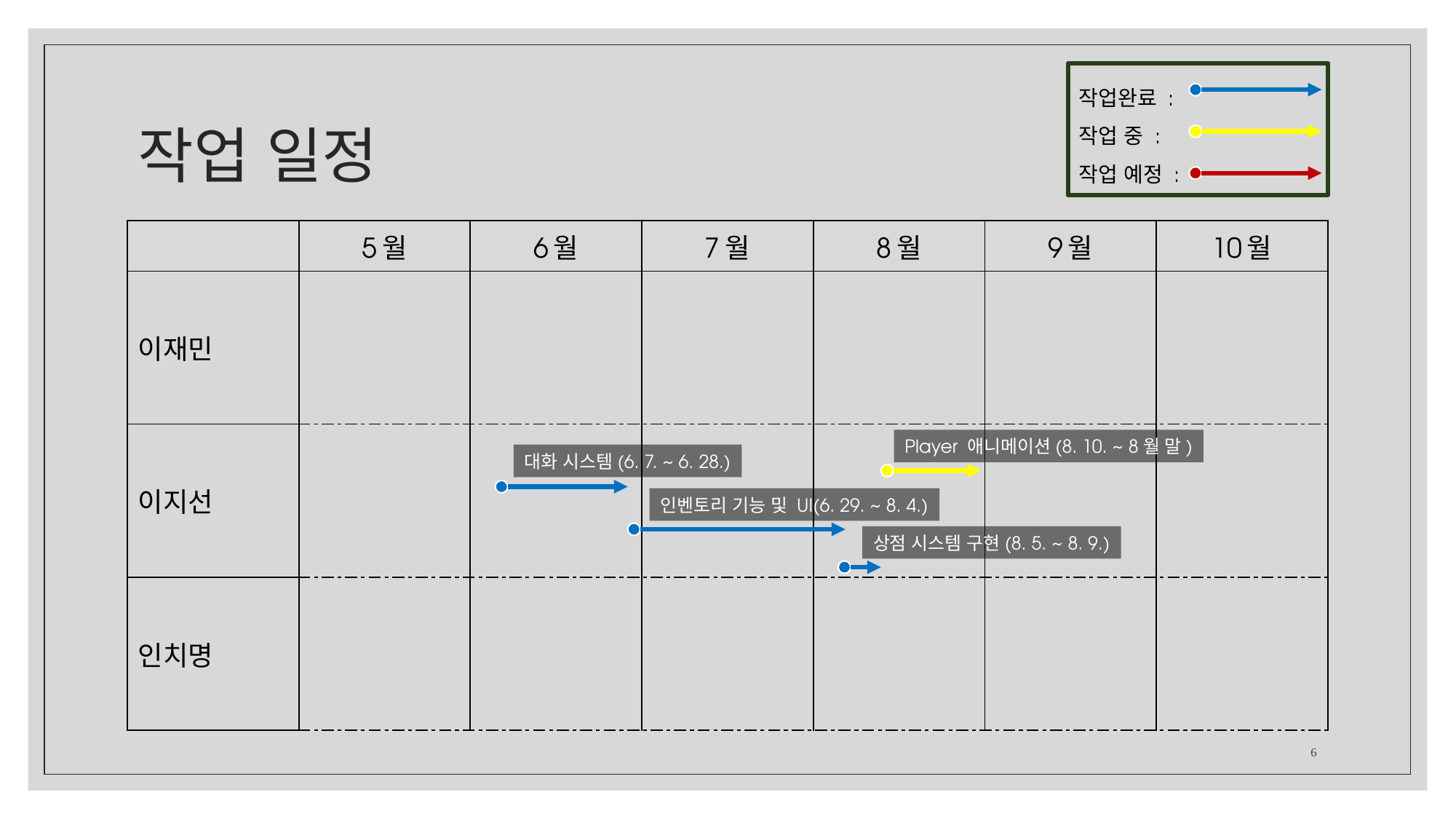

작업완료 :
작업 중 :
작업 예정 :

# 작업 일정
|  | 5월 | 6월 | 7월 | 8월 | 9월 | 10월 |
| --- | --- | --- | --- | --- | --- | --- |
| 이재민 |  |  |  |  |  |  |
| 이지선 |  |  |  |  |  |  |
| 인치명 |  |  |  |  |  |  |
Player 애니메이션(8. 10. ~ 8월 말)

대화 시스템(6. 7. ~ 6. 28.)

인벤토리 기능 및 UI(6. 29. ~ 8. 4.)

상점 시스템 구현(8. 5. ~ 8. 9.)

6